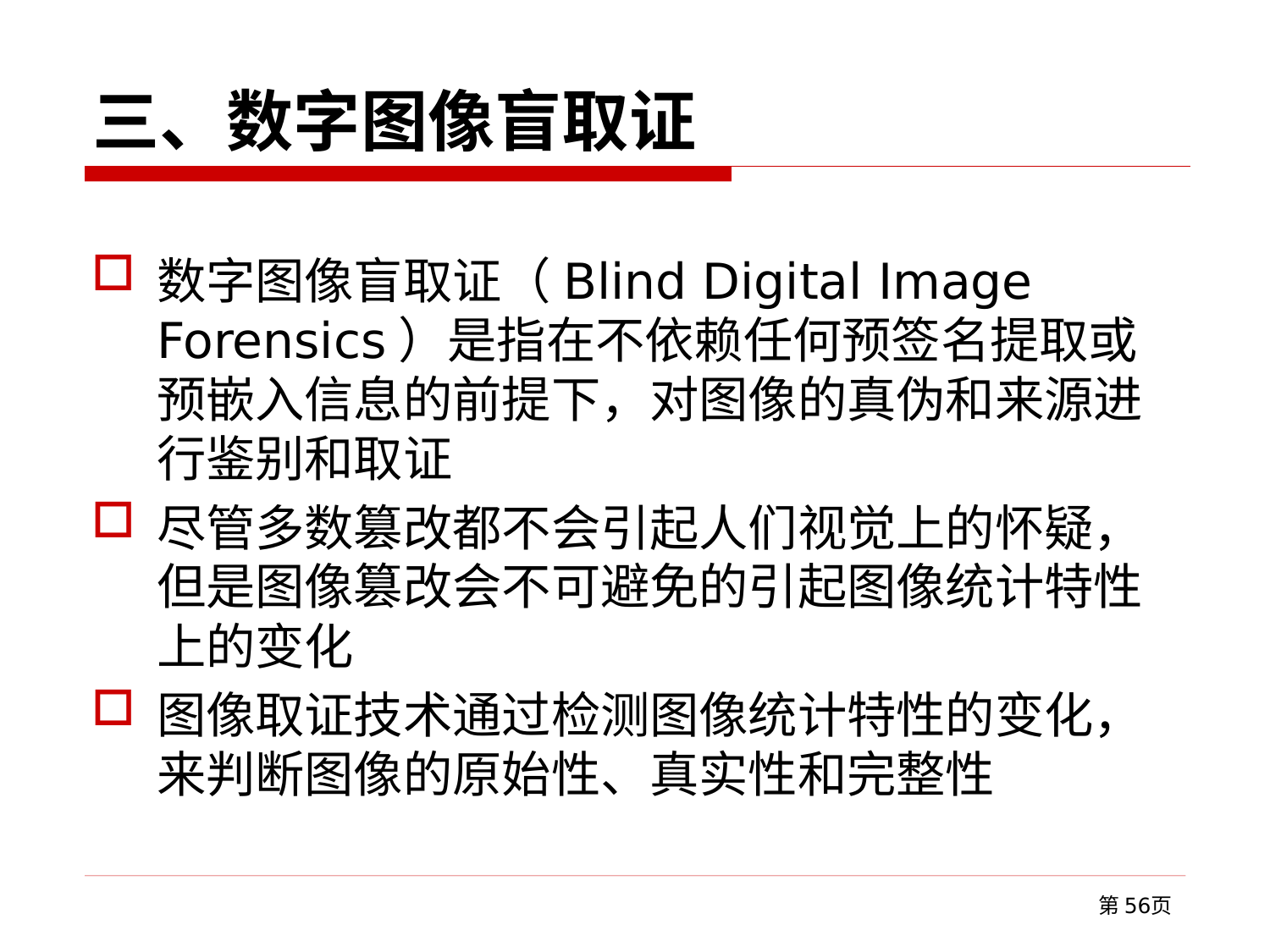

# 三、数字图像盲取证
数字图像盲取证（Blind Digital Image Forensics）是指在不依赖任何预签名提取或预嵌入信息的前提下，对图像的真伪和来源进行鉴别和取证
尽管多数篡改都不会引起人们视觉上的怀疑，但是图像篡改会不可避免的引起图像统计特性上的变化
图像取证技术通过检测图像统计特性的变化，来判断图像的原始性、真实性和完整性
56